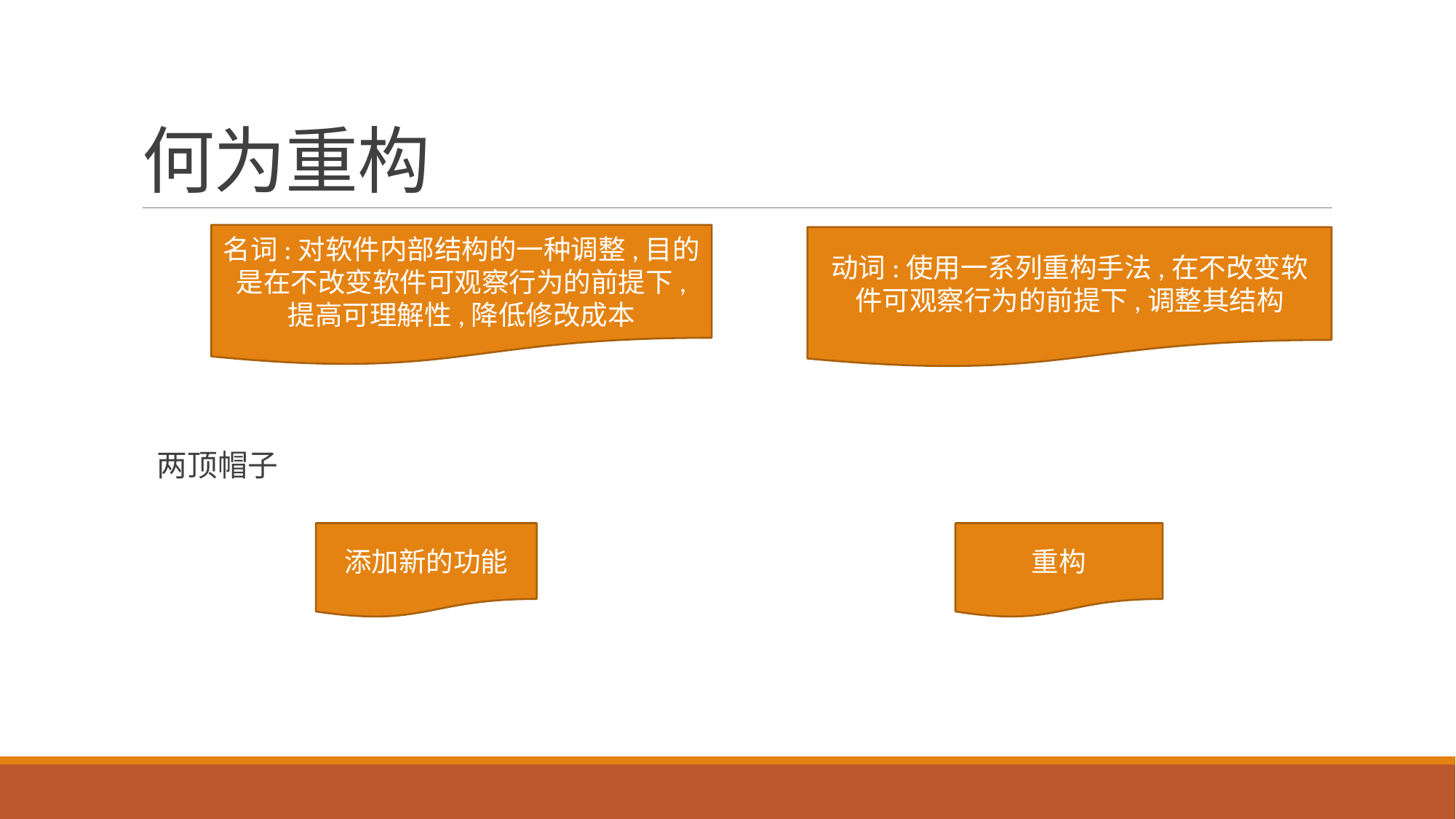

# 何为重构

两顶帽子

名词:对软件内部结构的一种调整,目的是在不改变软件可观察行为的前提下, 提高可理解性,降低修改成本
动词:使用一系列重构手法,在不改变软件可观察行为的前提下,调整其结构
添加新的功能
重构